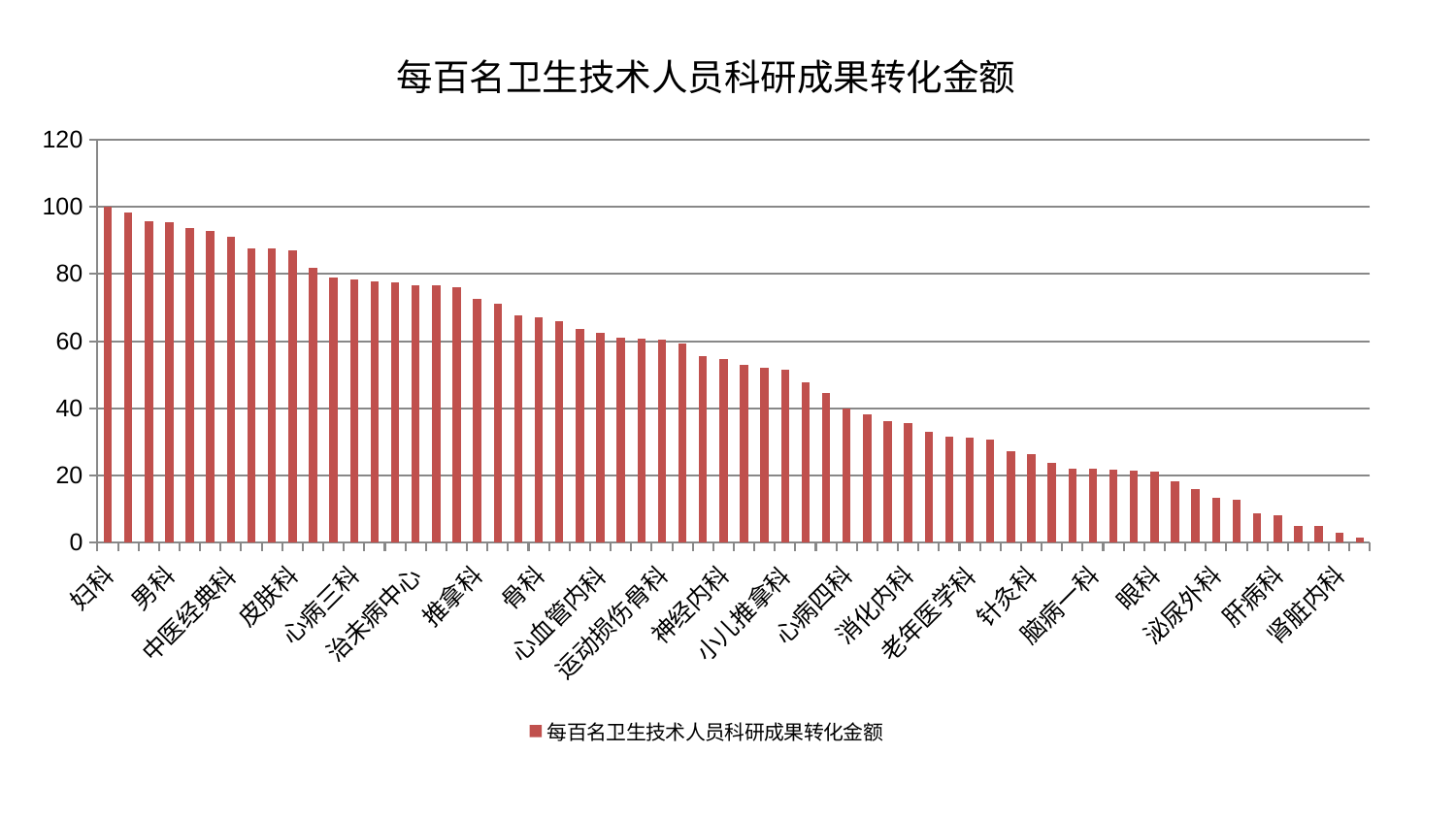

### Chart: 每百名卫生技术人员科研成果转化金额

| Category | 每百名卫生技术人员科研成果转化金额 |
|---|---|
| 妇科 | 99.99999999999999 |
| 综合内科 | 98.41210635619927 |
| 普通外科 | 95.73069116437671 |
| 男科 | 95.49439541893204 |
| 乳腺甲状腺外科 | 93.80707407909786 |
| 东区重症医学科 | 92.803790810753 |
| 中医经典科 | 91.14063173692742 |
| 妇科妇二科合并 | 87.74073530319232 |
| 妇二科 | 87.56838221590402 |
| 皮肤科 | 87.00713733765322 |
| 关节骨科 | 81.72195211898644 |
| 脾胃病科 | 79.0159326205968 |
| 心病三科 | 78.2981167048992 |
| 中医外治中心 | 77.79299615652353 |
| 小儿骨科 | 77.41602691980788 |
| 治未病中心 | 76.75556302115585 |
| 身心医学科 | 76.75405707440224 |
| 脑病三科 | 76.12468216536017 |
| 推拿科 | 72.5296996453259 |
| 西区重症医学科 | 71.2811139009588 |
| 周围血管科 | 67.61796401720237 |
| 骨科 | 66.9910578894408 |
| 肾病科 | 66.07708671031885 |
| 耳鼻喉科 | 63.65457133538386 |
| 心血管内科 | 62.45538902637721 |
| 内分泌科 | 61.01364765183847 |
| 心病一科 | 60.80473648322677 |
| 运动损伤骨科 | 60.31114107518424 |
| 血液科 | 59.19589965447852 |
| 风湿病科 | 55.557003052302484 |
| 神经内科 | 54.69364844149758 |
| 肿瘤内科 | 53.05880403653568 |
| 显微骨科 | 52.072991668842484 |
| 小儿推拿科 | 51.398415395068504 |
| 口腔科 | 47.82704888223976 |
| 呼吸内科 | 44.536617678670645 |
| 心病四科 | 39.823629078322824 |
| 东区肾病科 | 38.2371645375429 |
| 心病二科 | 36.305126573770686 |
| 消化内科 | 35.608192249575445 |
| 康复科 | 33.142989347815856 |
| 胸外科 | 31.413001206202427 |
| 老年医学科 | 31.192037354725393 |
| 产科 | 30.629165975718024 |
| 脑病二科 | 27.204637879234607 |
| 针灸科 | 26.42222224769797 |
| 脾胃科消化科合并 | 23.872038709070832 |
| 神经外科 | 22.101532816463095 |
| 脑病一科 | 22.042634681973286 |
| 肛肠科 | 21.600188532886662 |
| 儿科 | 21.43733806542485 |
| 眼科 | 21.02888642520959 |
| 微创骨科 | 18.15386856948191 |
| 美容皮肤科 | 15.993864092319217 |
| 泌尿外科 | 13.265093958938294 |
| 肝胆外科 | 12.895831240368466 |
| 重症医学科 | 8.665746301649882 |
| 肝病科 | 8.280477250454865 |
| 创伤骨科 | 5.088603416196386 |
| 医院 | 4.956612469447264 |
| 肾脏内科 | 3.016642948041311 |
| 脊柱骨科 | 1.4489327987717833 |
40